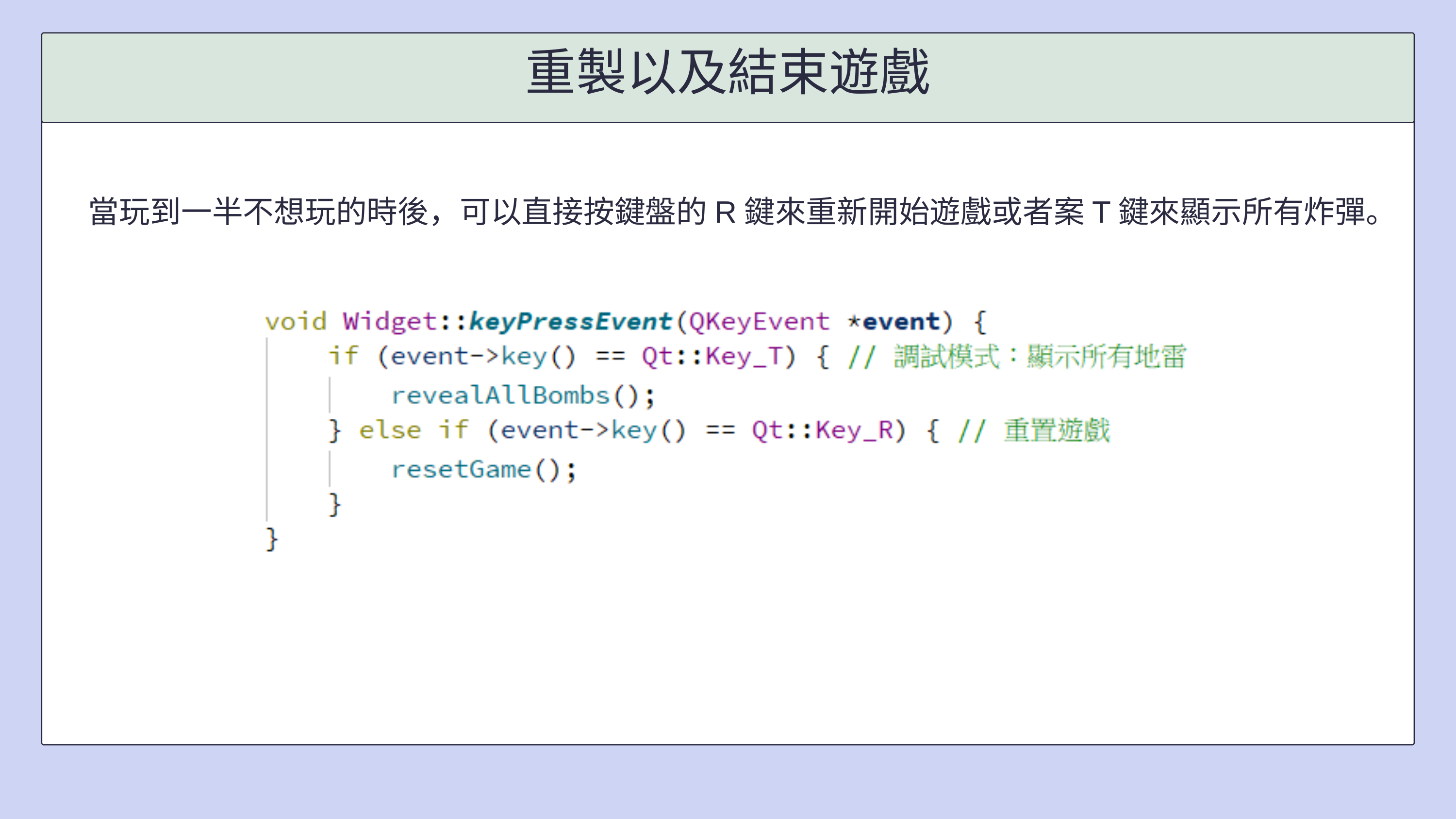

重製以及結束遊戲​
當玩到一半不想玩的時後，可以直接按鍵盤的R鍵來重新開始遊戲或者案T鍵來顯示所有炸彈​。